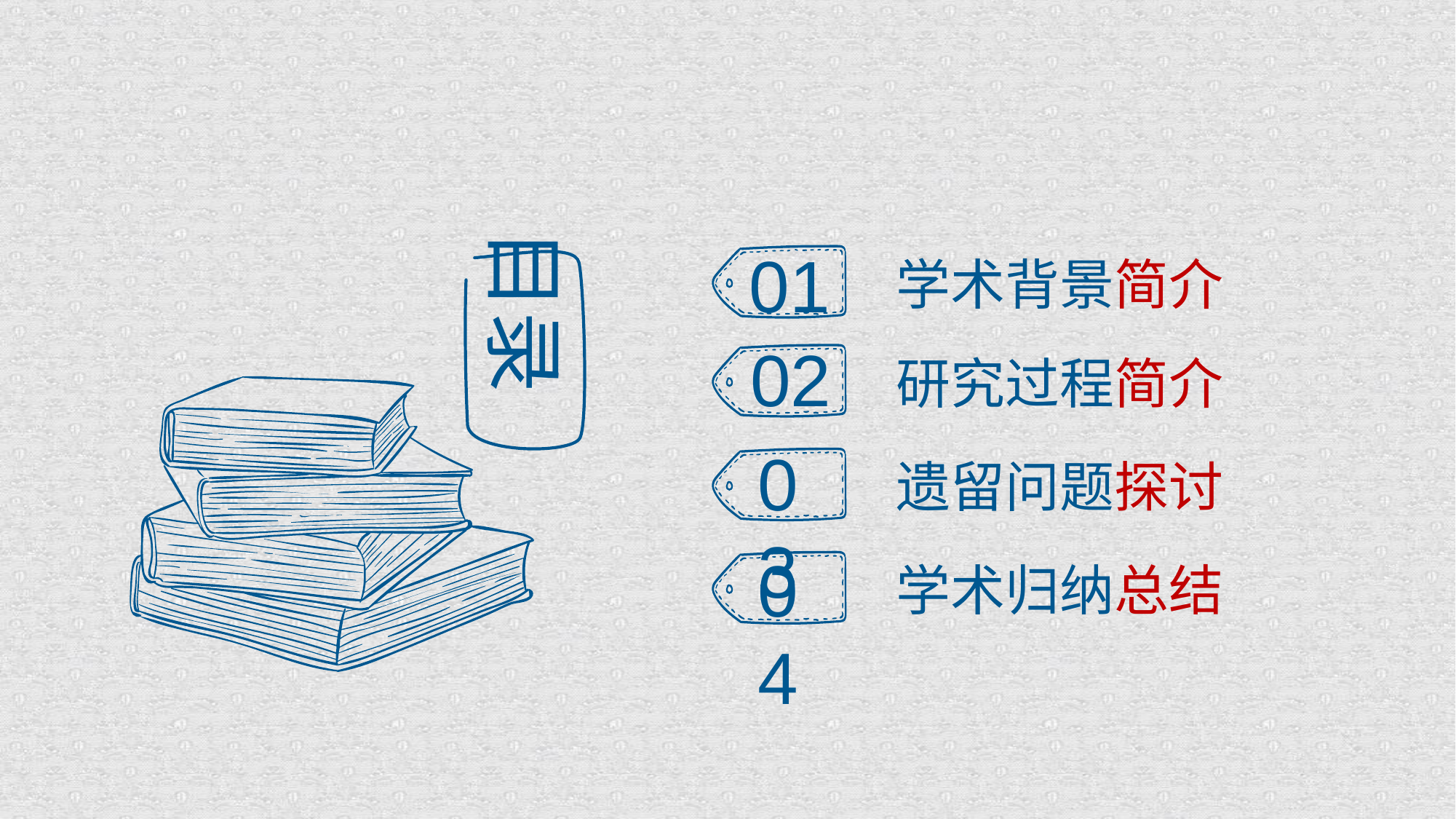

目录

01
学术背景简介

02
研究过程简介

03
遗留问题探讨

04
学术归纳总结